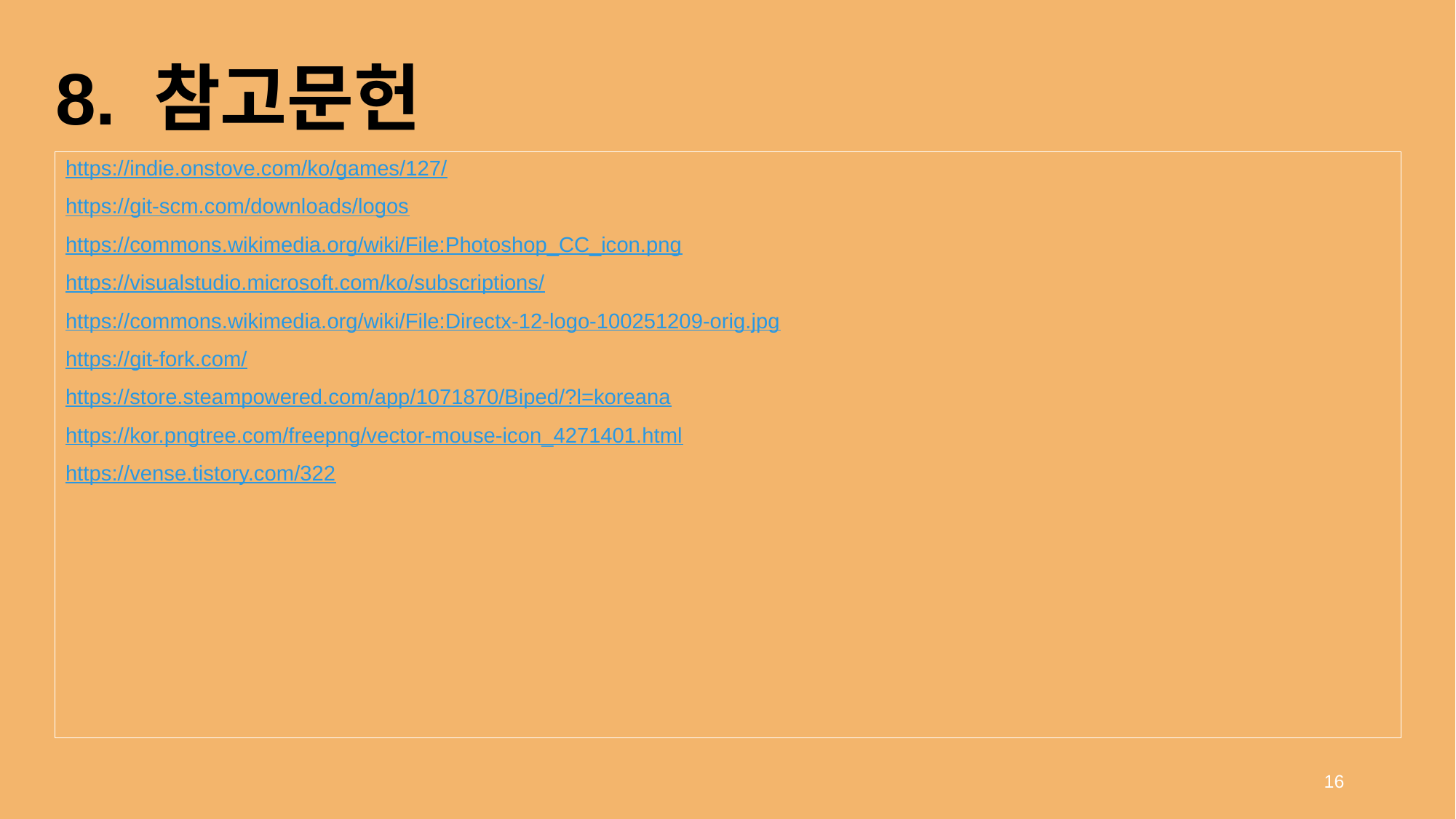

8. 참고문헌
https://indie.onstove.com/ko/games/127/
https://git-scm.com/downloads/logos
https://commons.wikimedia.org/wiki/File:Photoshop_CC_icon.png
https://visualstudio.microsoft.com/ko/subscriptions/
https://commons.wikimedia.org/wiki/File:Directx-12-logo-100251209-orig.jpg
https://git-fork.com/
https://store.steampowered.com/app/1071870/Biped/?l=koreana
https://kor.pngtree.com/freepng/vector-mouse-icon_4271401.html
https://vense.tistory.com/322

16